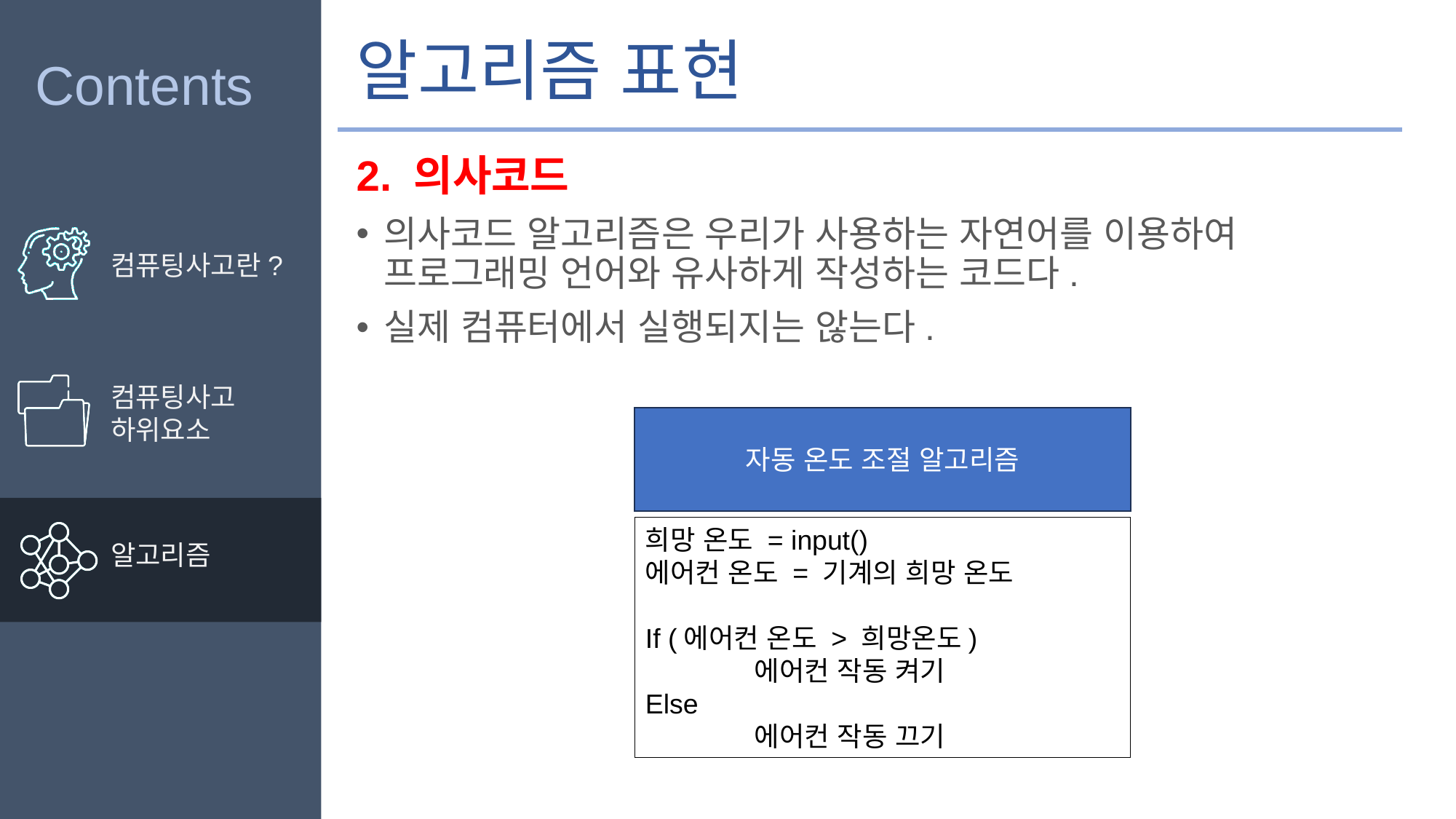

# 알고리즘 표현
2. 의사코드
의사코드 알고리즘은 우리가 사용하는 자연어를 이용하여 프로그래밍 언어와 유사하게 작성하는 코드다.
실제 컴퓨터에서 실행되지는 않는다.
자동 온도 조절 알고리즘
희망 온도 = input()
에어컨 온도 = 기계의 희망 온도

If (에어컨 온도 > 희망온도)
	에어컨 작동 켜기
Else
	에어컨 작동 끄기